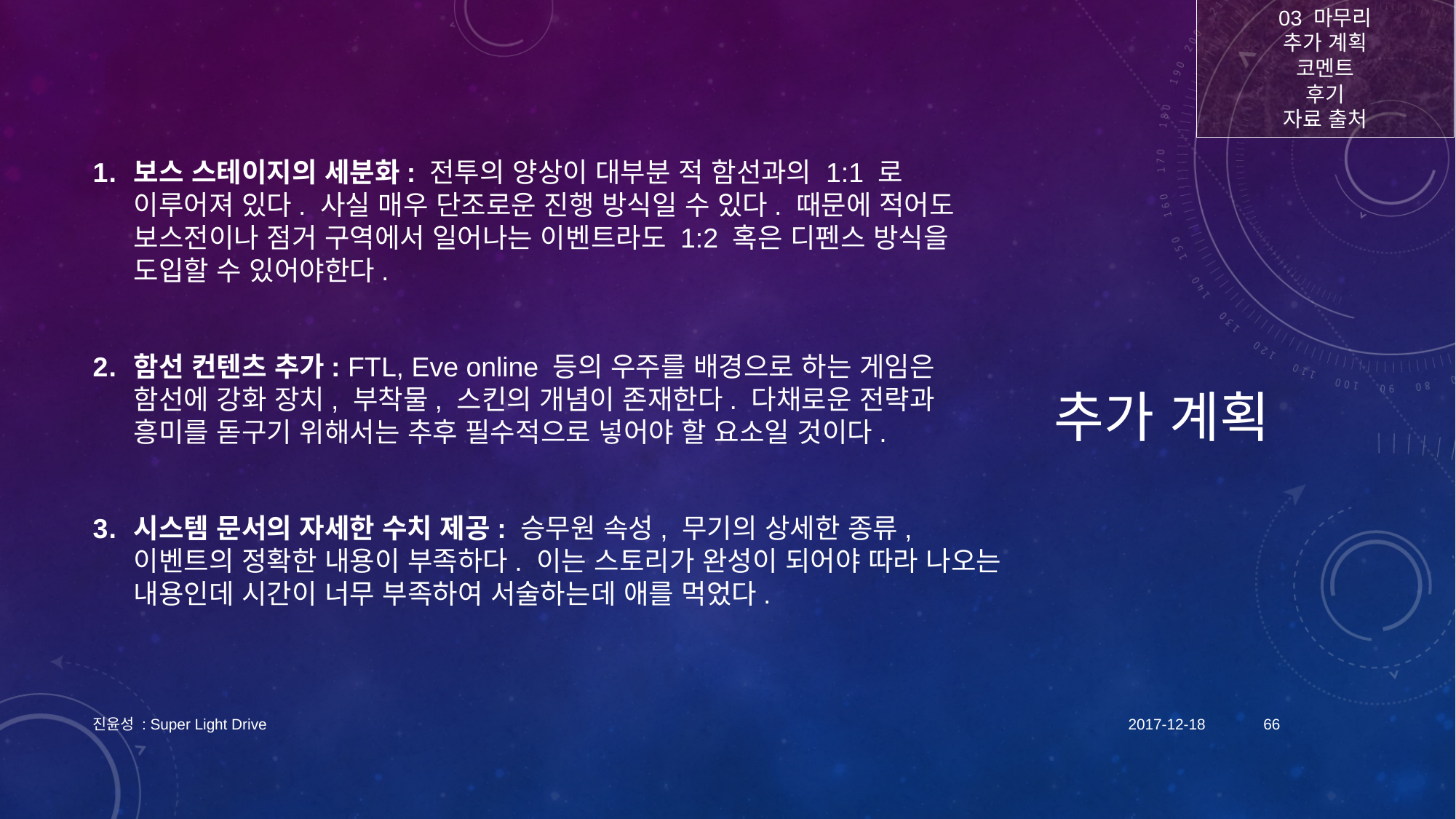

03 마무리
추가 계획
코멘트
후기
자료 출처
# 추가 계획
보스 스테이지의 세분화: 전투의 양상이 대부분 적 함선과의 1:1 로 이루어져 있다. 사실 매우 단조로운 진행 방식일 수 있다. 때문에 적어도 보스전이나 점거 구역에서 일어나는 이벤트라도 1:2 혹은 디펜스 방식을 도입할 수 있어야한다.

함선 컨텐츠 추가: FTL, Eve online 등의 우주를 배경으로 하는 게임은 함선에 강화 장치, 부착물, 스킨의 개념이 존재한다. 다채로운 전략과 흥미를 돋구기 위해서는 추후 필수적으로 넣어야 할 요소일 것이다.

시스템 문서의 자세한 수치 제공: 승무원 속성, 무기의 상세한 종류, 이벤트의 정확한 내용이 부족하다. 이는 스토리가 완성이 되어야 따라 나오는 내용인데 시간이 너무 부족하여 서술하는데 애를 먹었다.
진윤성 : Super Light Drive
2017-12-18
66